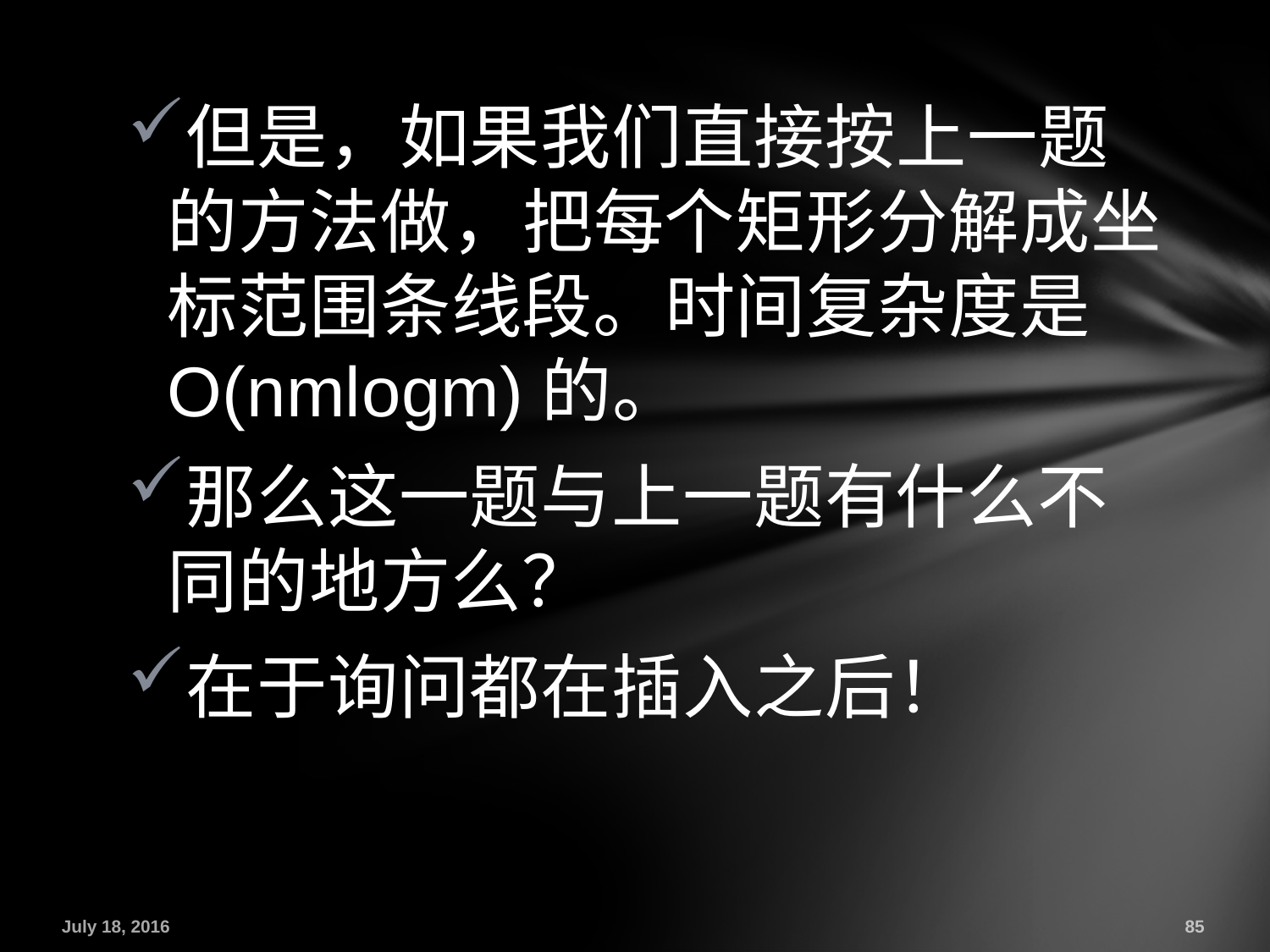

但是，如果我们直接按上一题的方法做，把每个矩形分解成坐标范围条线段。时间复杂度是O(nmlogm)的。
那么这一题与上一题有什么不同的地方么？
在于询问都在插入之后！
July 18, 2016

85